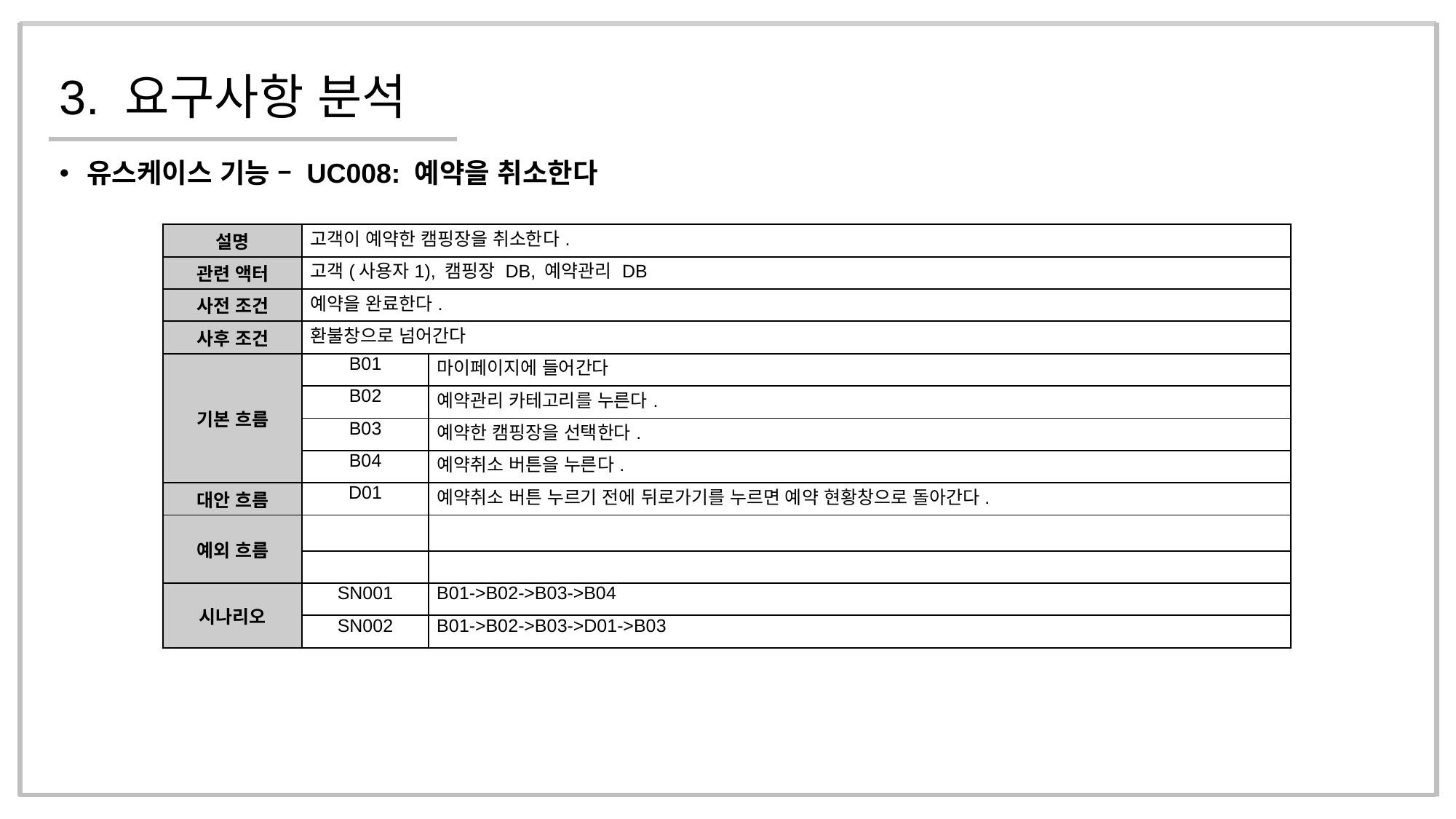

# 3. 요구사항 분석

유스케이스 기능 – UC008: 예약을 취소한다
| 설명 | 고객이 예약한 캠핑장을 취소한다. |  |
| --- | --- | --- |
| 관련 액터 | 고객(사용자1), 캠핑장 DB, 예약관리 DB |  |
| 사전 조건 | 예약을 완료한다. |  |
| 사후 조건 | 환불창으로 넘어간다 |  |
| 기본 흐름 | B01 | 마이페이지에 들어간다 |
|  | B02 | 예약관리 카테고리를 누른다. |
|  | B03 | 예약한 캠핑장을 선택한다. |
|  | B04 | 예약취소 버튼을 누른다. |
| 대안 흐름 | D01 | 예약취소 버튼 누르기 전에 뒤로가기를 누르면 예약 현황창으로 돌아간다. |
| 예외 흐름 |  |  |
|  |  |  |
| 시나리오 | SN001 | B01->B02->B03->B04 |
|  | SN002 | B01->B02->B03->D01->B03 |